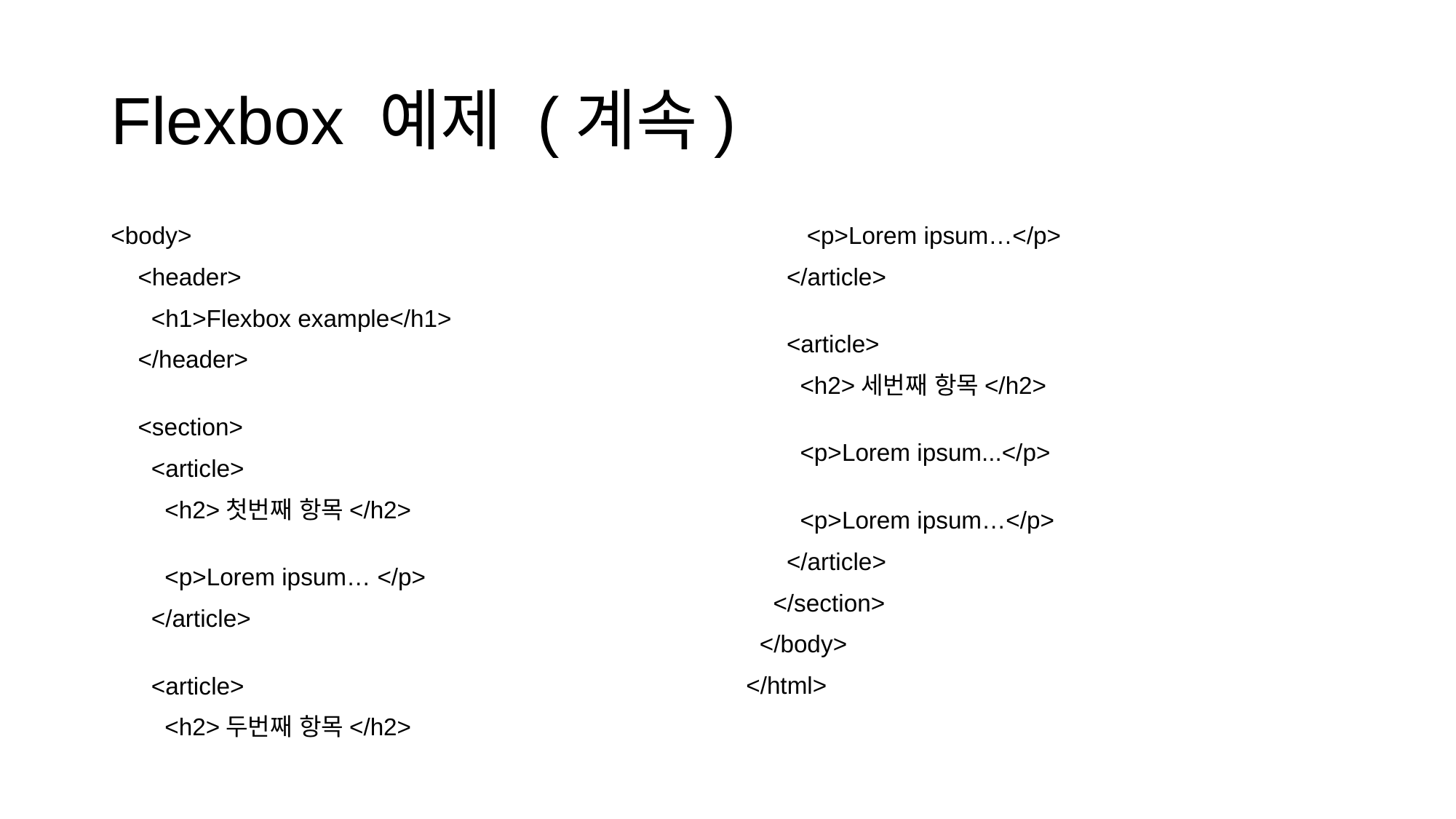

# Flexbox 예제 (계속)
<body>
    <header>
      <h1>Flexbox example</h1>
    </header>
    <section>
      <article>
        <h2>첫번째 항목</h2>
        <p>Lorem ipsum… </p>
      </article>
      <article>
        <h2>두번째 항목</h2>
         <p>Lorem ipsum…</p>
      </article>
      <article>
        <h2>세번째 항목</h2>
        <p>Lorem ipsum...</p>
        <p>Lorem ipsum…</p>
      </article>
    </section>
  </body>
</html>